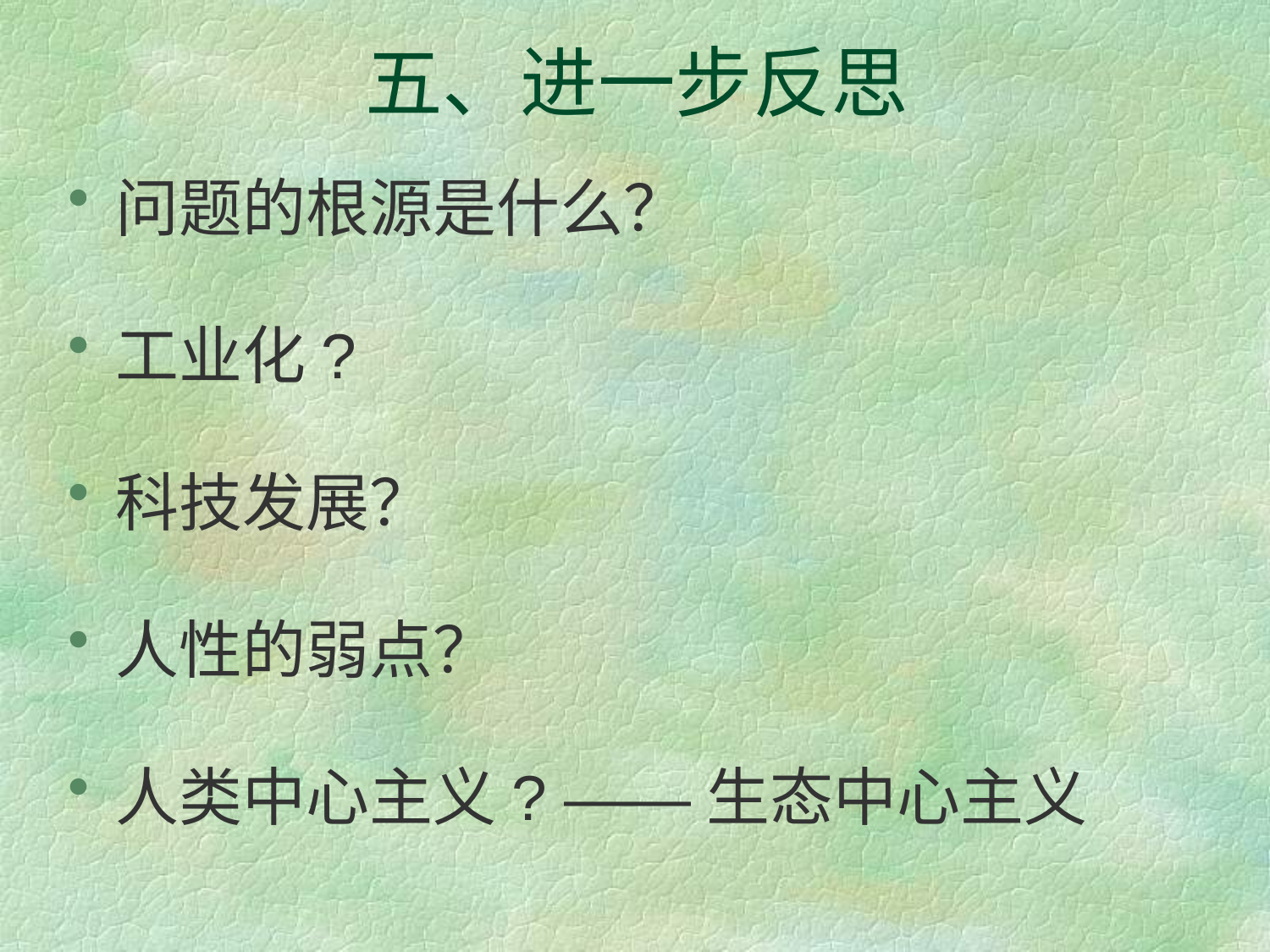

# 五、进一步反思
问题的根源是什么？

工业化?

科技发展？

人性的弱点？

人类中心主义? ——生态中心主义